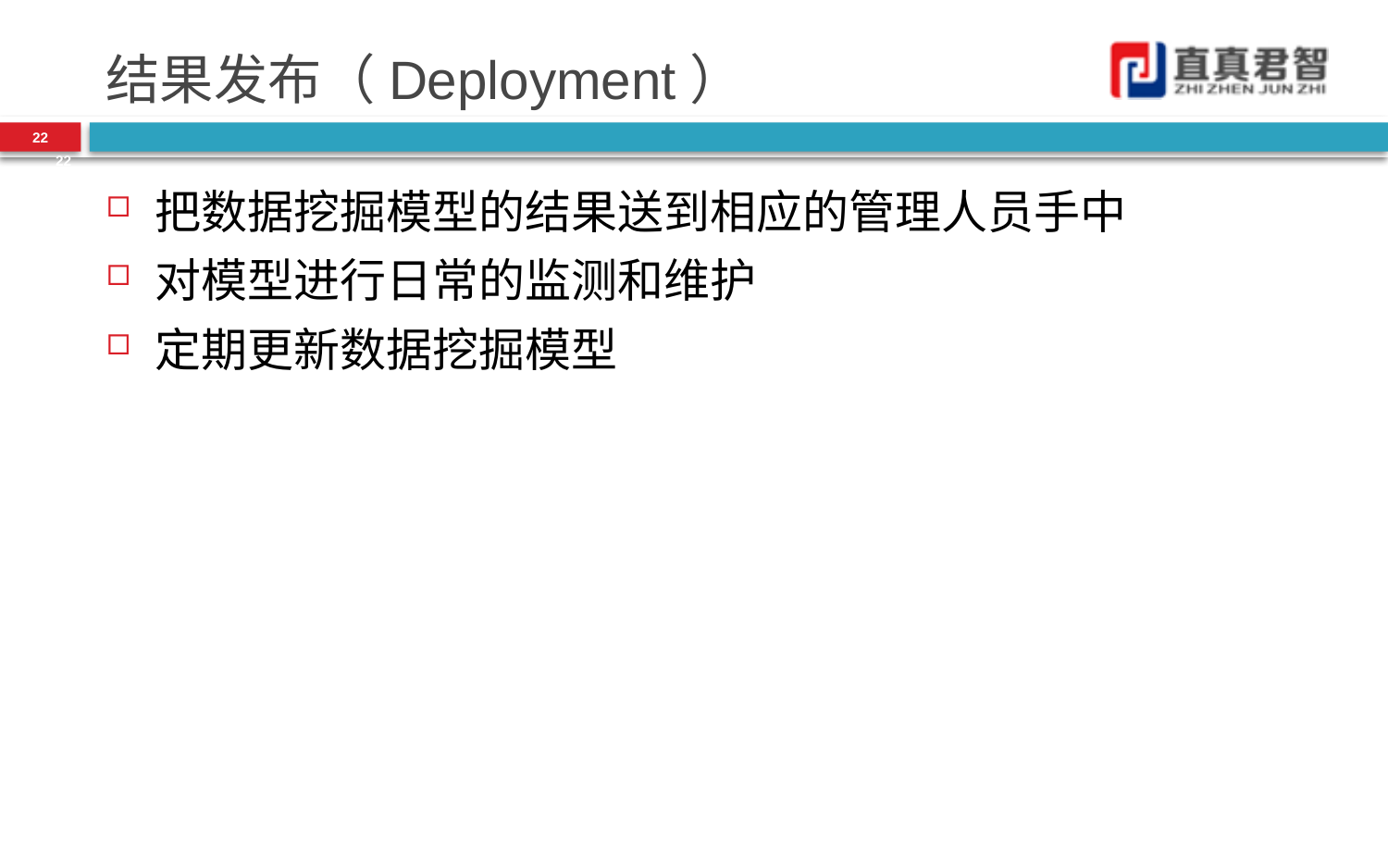

# 结果发布（Deployment）
22
22
把数据挖掘模型的结果送到相应的管理人员手中
对模型进行日常的监测和维护
定期更新数据挖掘模型